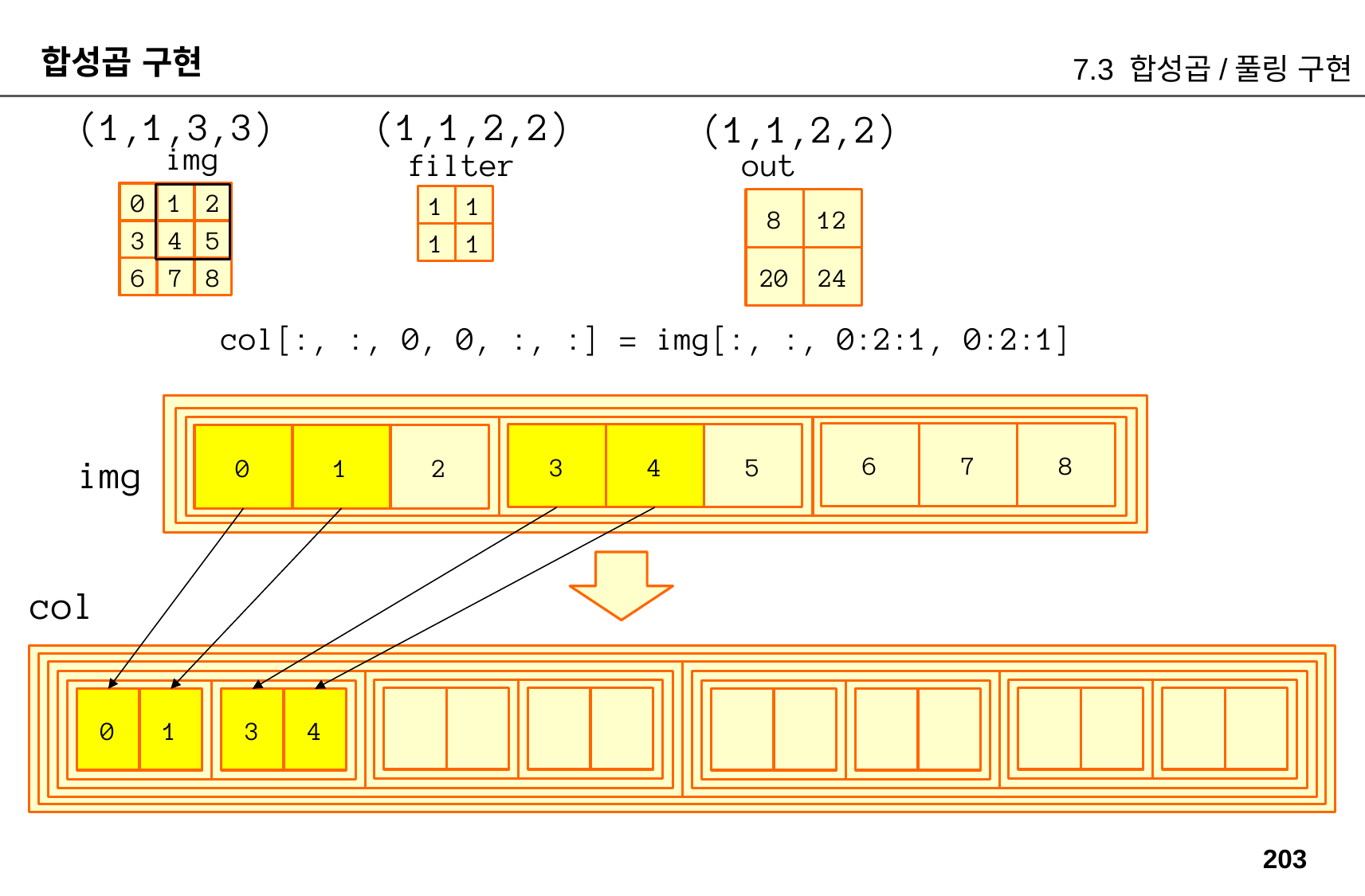

합성곱 구현
7.3 합성곱/풀링 구현
(1,1,2,2)
(1,1,3,3)
(1,1,2,2)
img
filter
out
0
1
2

1
1
8
12
20
24
3
4
5
1
1
6
7
8
col[:, :, 0, 0, :, :] = img[:, :, 0:2:1, 0:2:1]

6
7
8
3
4
5
0
1
2
img

col

0
1
3
4